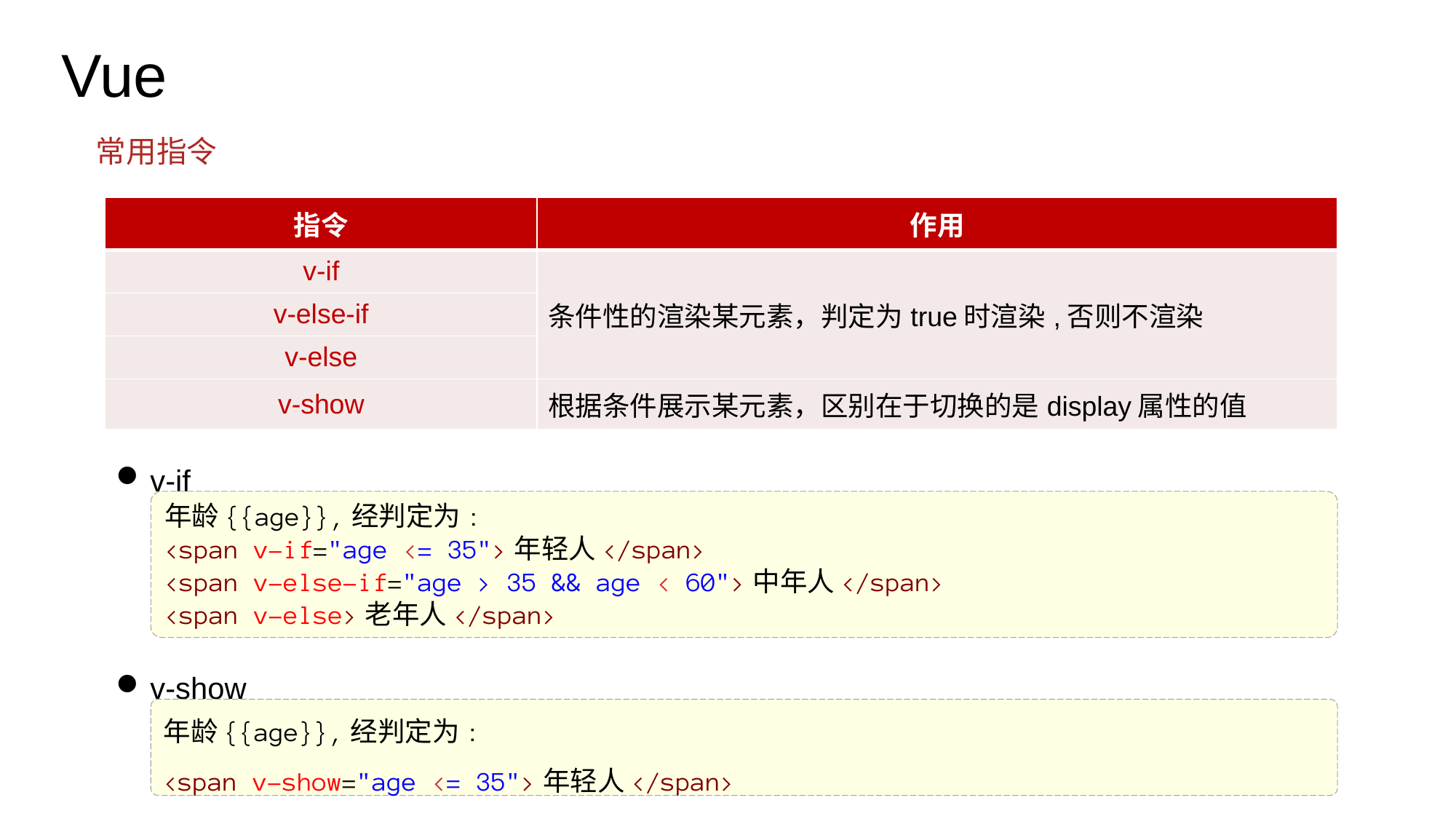

Vue
常用指令
| 指令 | 作用 |
| --- | --- |
| v-if | 条件性的渲染某元素，判定为true时渲染,否则不渲染 |
| v-else-if |  |
| v-else |  |
| v-show | 根据条件展示某元素，区别在于切换的是display属性的值 |
v-if
年龄{{age}},经判定为:
<span v-if="age <= 35">年轻人</span>
<span v-else-if="age > 35 && age < 60">中年人</span>
<span v-else>老年人</span>
v-show
年龄{{age}},经判定为:
<span v-show="age <= 35">年轻人</span>